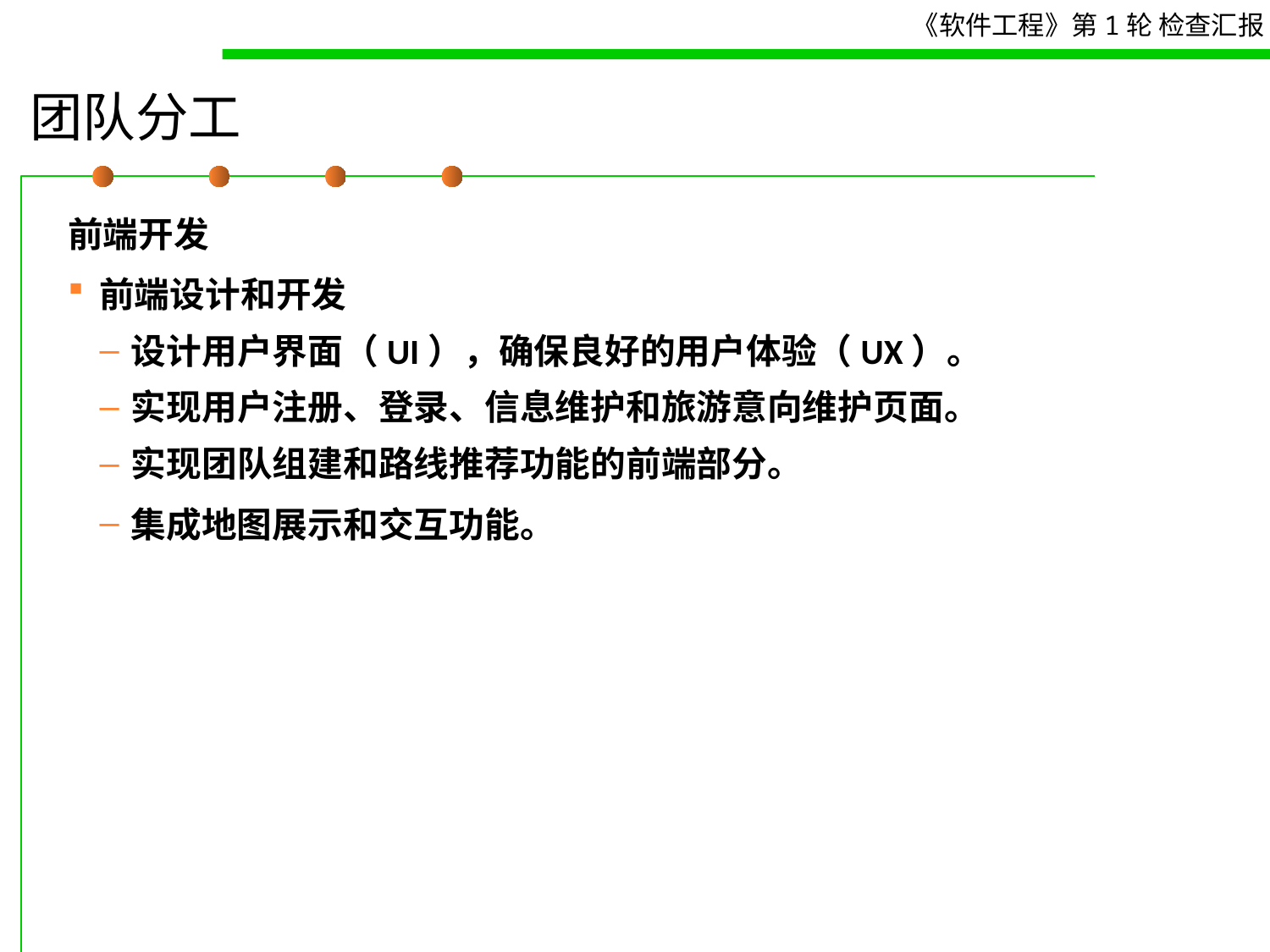

# 团队分工
前端开发
前端设计和开发
设计用户界面（UI），确保良好的用户体验（UX）。
实现用户注册、登录、信息维护和旅游意向维护页面。
实现团队组建和路线推荐功能的前端部分。
集成地图展示和交互功能。